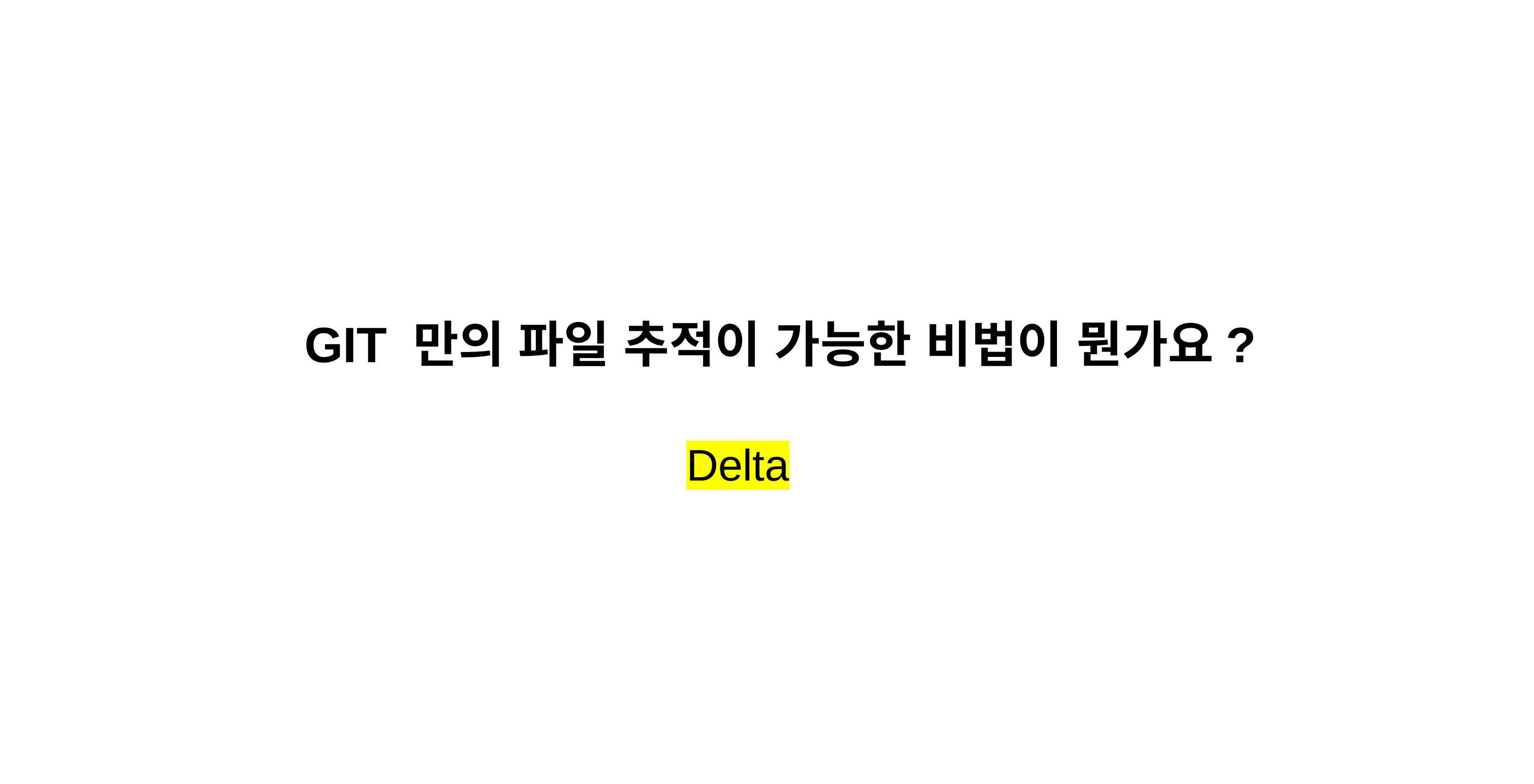

GIT 만의 파일 추적이 가능한 비법이 뭔가요?
Delta